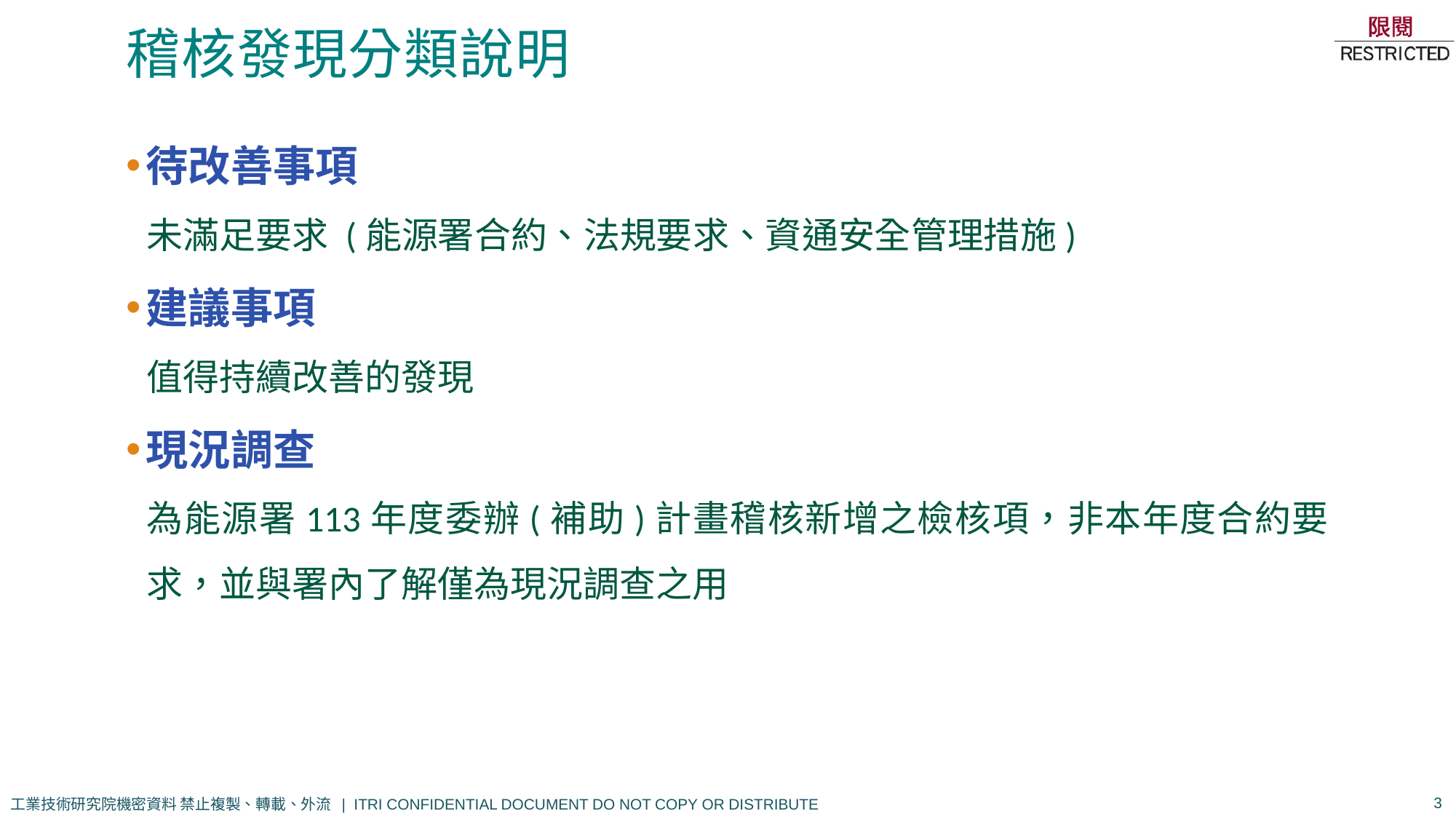

# 稽核發現分類說明
待改善事項
未滿足要求 (能源署合約、法規要求、資通安全管理措施)
建議事項
值得持續改善的發現
現況調查
為能源署113年度委辦(補助)計畫稽核新增之檢核項，非本年度合約要求，並與署內了解僅為現況調查之用

3